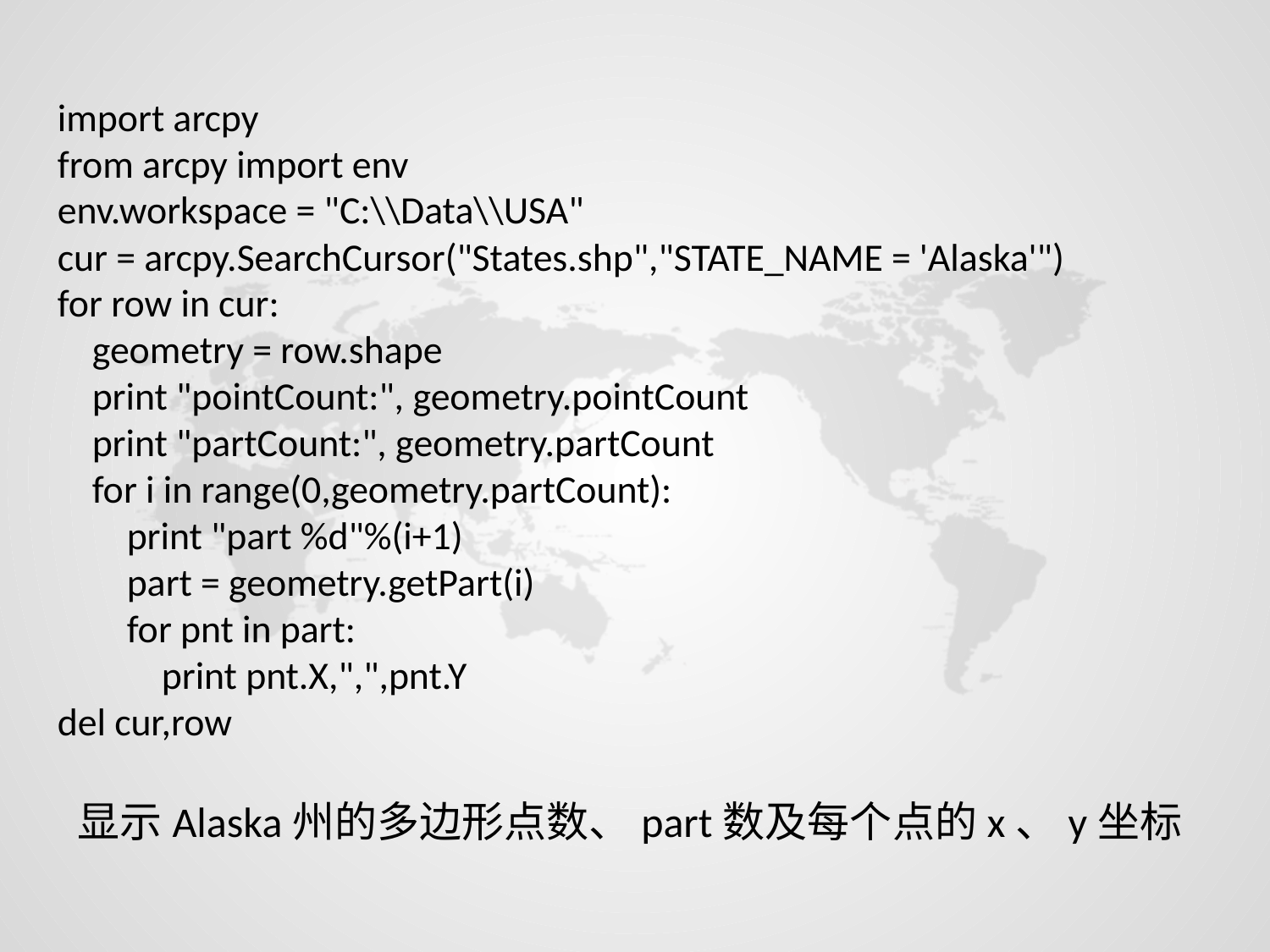

import arcpy
from arcpy import env
env.workspace = "C:\\Data\\USA"
cur = arcpy.SearchCursor("States.shp","STATE_NAME = 'Alaska'")
for row in cur:
    geometry = row.shape
    print "pointCount:", geometry.pointCount
    print "partCount:", geometry.partCount
    for i in range(0,geometry.partCount):
        print "part %d"%(i+1)
        part = geometry.getPart(i)
        for pnt in part:
            print pnt.X,",",pnt.Y
del cur,row
显示Alaska州的多边形点数、part数及每个点的x、y坐标